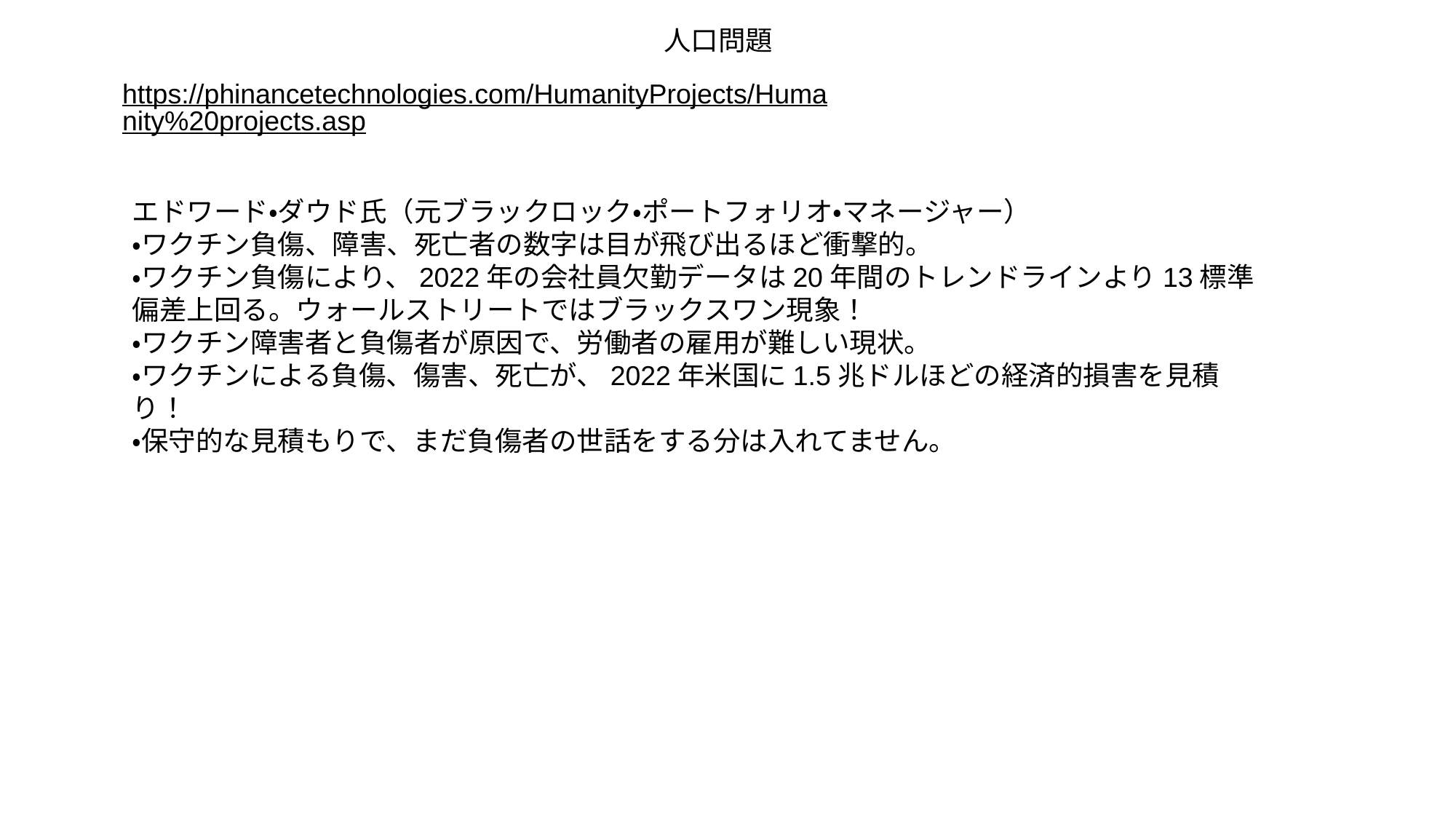

人口問題
https://phinancetechnologies.com/HumanityProjects/Humanity%20projects.asp
エドワード・ダウド氏（元ブラックロック・ポートフォリオ・マネージャー）
・ワクチン負傷、障害、死亡者の数字は目が飛び出るほど衝撃的。
・ワクチン負傷により、2022年の会社員欠勤データは20年間のトレンドラインより13標準偏差上回る。ウォールストリートではブラックスワン現象！
・ワクチン障害者と負傷者が原因で、労働者の雇用が難しい現状。
・ワクチンによる負傷、傷害、死亡が、2022年米国に1.5兆ドルほどの経済的損害を見積り！
・保守的な見積もりで、まだ負傷者の世話をする分は入れてません。